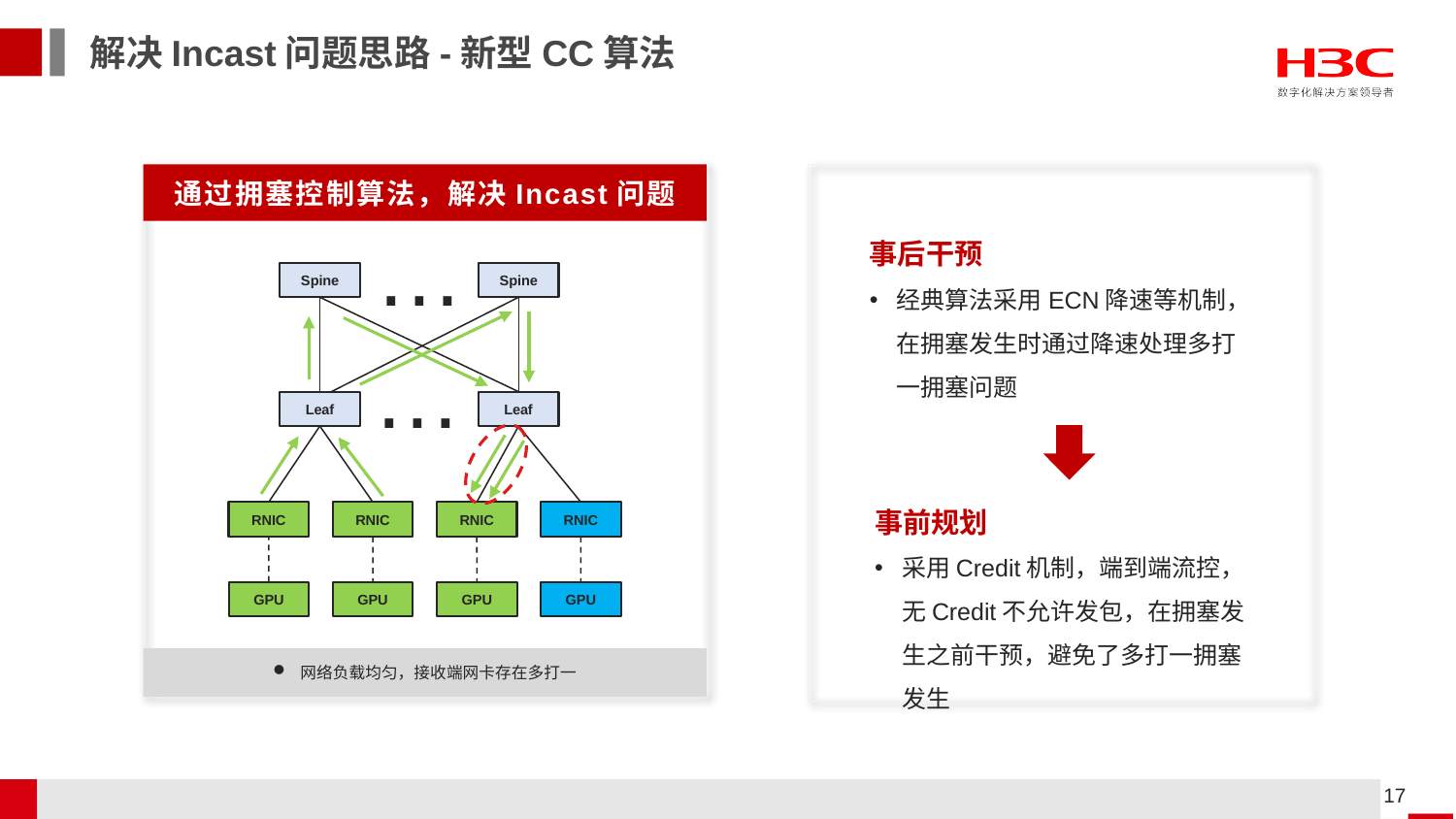

解决Incast问题思路-新型CC算法

通过拥塞控制算法，解决Incast问题
网络负载均匀，接收端网卡存在多打一

…
Spine
Spine
…
Leaf
Leaf
RNIC
RNIC
RNIC
RNIC
GPU
GPU
GPU
GPU

事后干预
经典算法采用ECN降速等机制，在拥塞发生时通过降速处理多打一拥塞问题

事前规划
采用Credit机制，端到端流控，无Credit不允许发包，在拥塞发生之前干预，避免了多打一拥塞发生